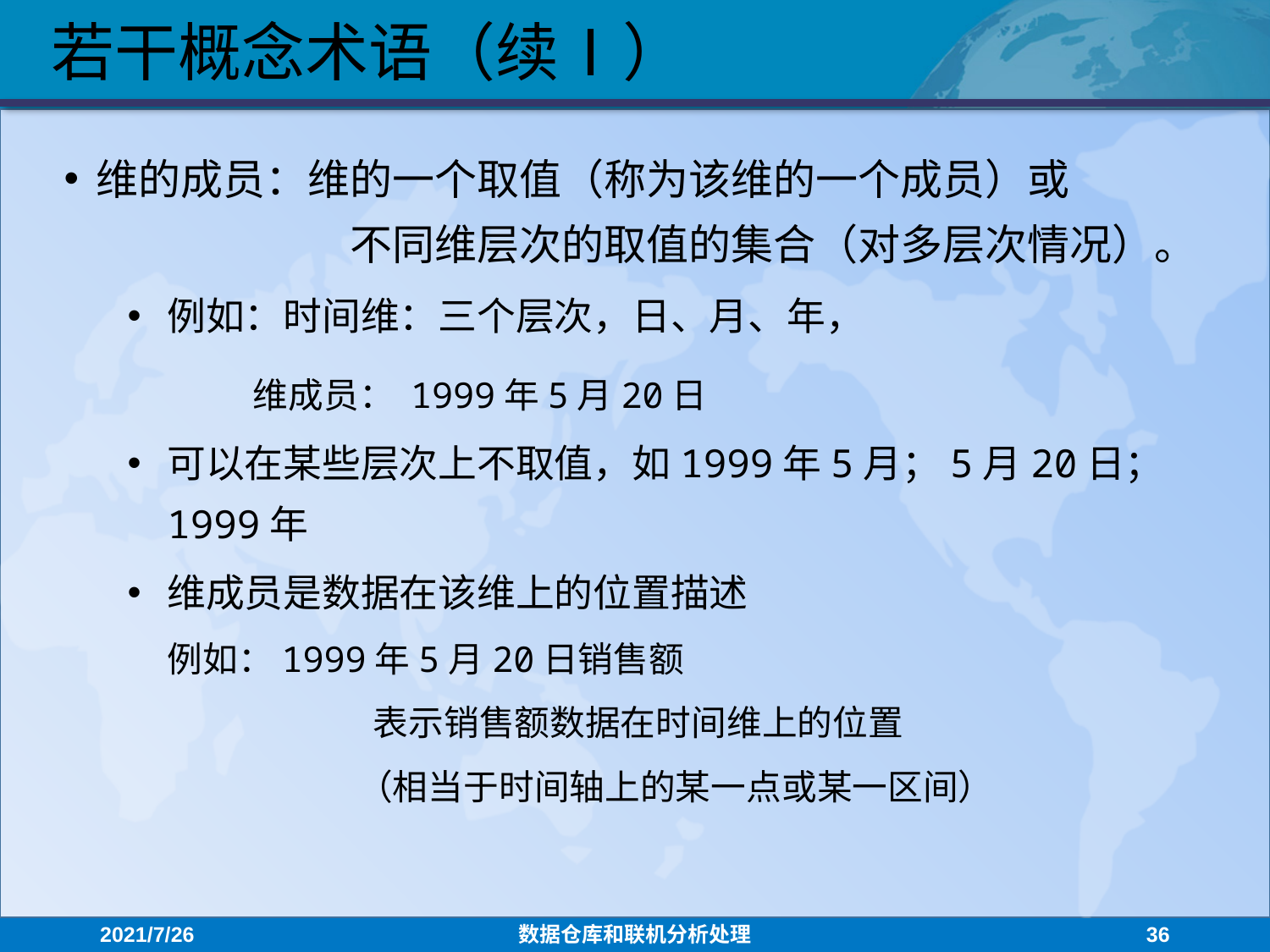

若干概念术语（续Ⅰ）
维的成员：维的一个取值（称为该维的一个成员）或		    	不同维层次的取值的集合（对多层次情况）。
例如：时间维：三个层次，日、月、年，
	                   维成员： 1999年5月20日
可以在某些层次上不取值，如1999年5月；5月20日；1999年
维成员是数据在该维上的位置描述
	例如：1999年5月20日销售额
		         表示销售额数据在时间维上的位置
		       （相当于时间轴上的某一点或某一区间）
2021/7/26
数据仓库和联机分析处理
36